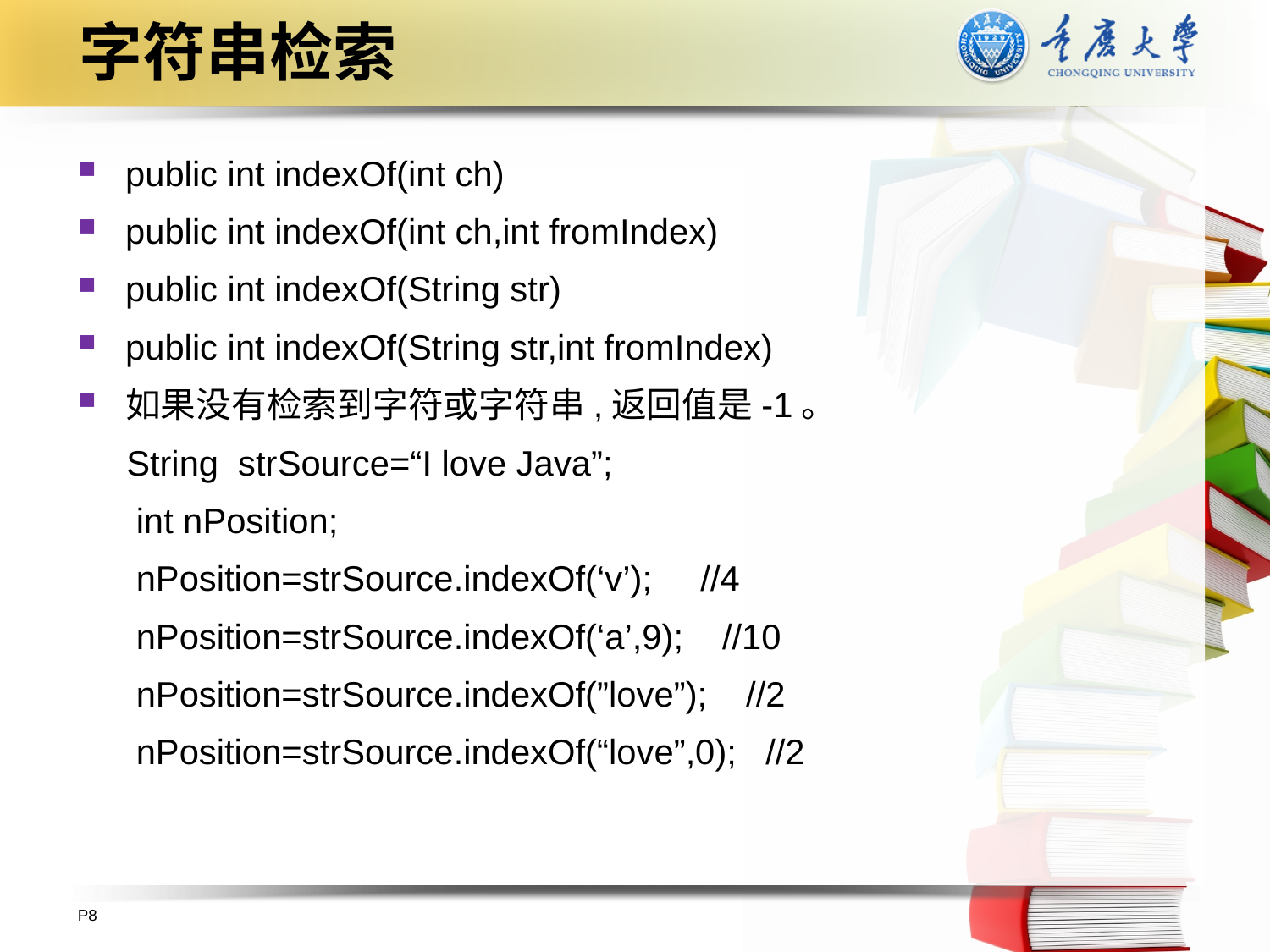

# 字符串检索
public int indexOf(int ch)
public int indexOf(int ch,int fromIndex)
public int indexOf(String str)
public int indexOf(String str,int fromIndex)
如果没有检索到字符或字符串,返回值是-1。
     String  strSource=“I love Java”;
      int nPosition;
      nPosition=strSource.indexOf(‘v’);     //4
      nPosition=strSource.indexOf(‘a’,9);    //10
      nPosition=strSource.indexOf(”love”);    //2
      nPosition=strSource.indexOf(“love”,0);   //2

P8